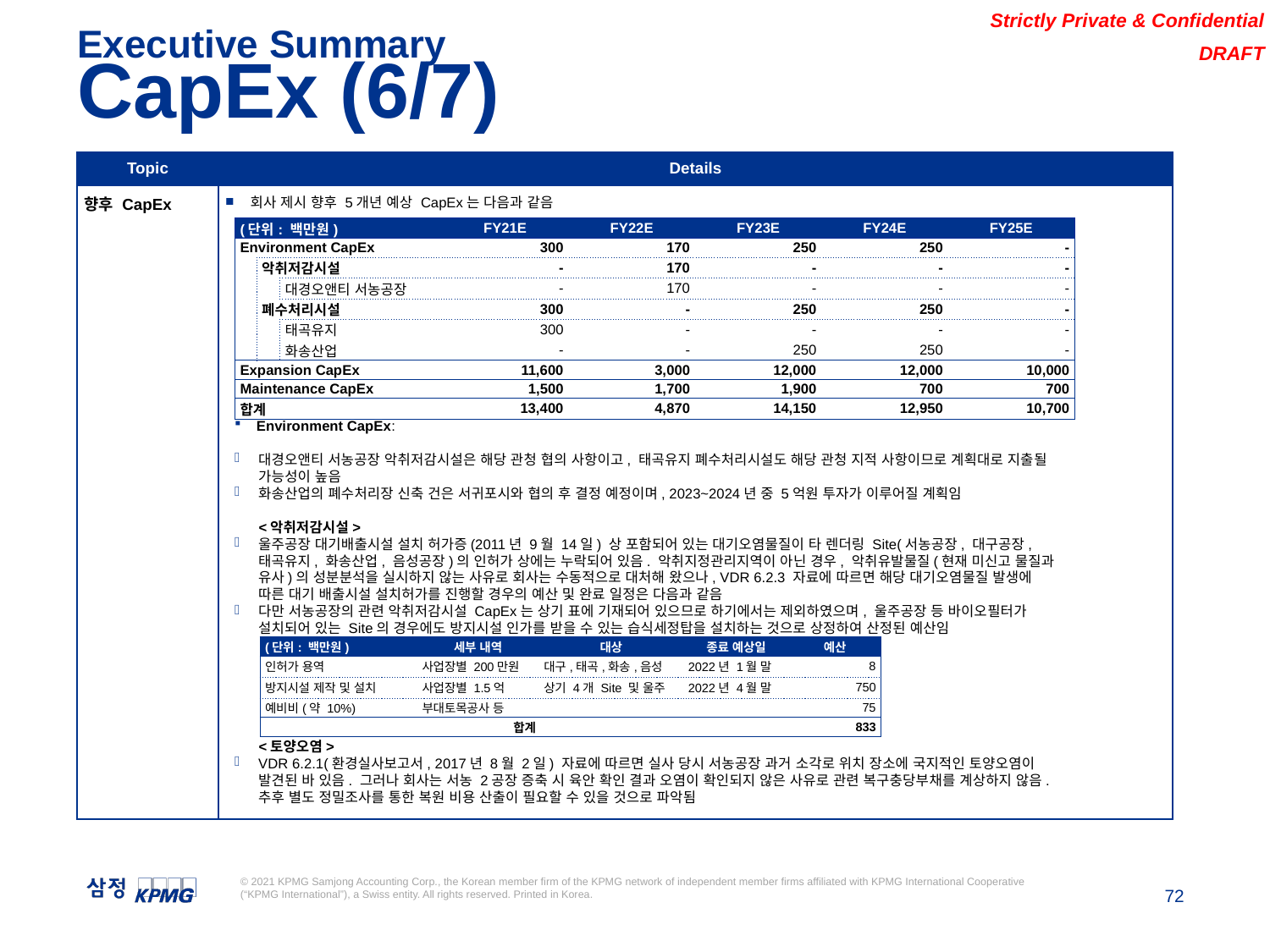

Executive Summary
CapEx (6/7)
| Topic | Details |
| --- | --- |
| 향후 CapEx | 회사 제시 향후 5개년 예상 CapEx는 다음과 같음 |
| (단위: 백만원) |  |  | FY21E | FY22E | FY23E | FY24E | FY25E |
| --- | --- | --- | --- | --- | --- | --- | --- |
| Environment CapEx |  |  | 300 | 170 | 250 | 250 | - |
|  | 악취저감시설 |  | - | 170 | - | - | - |
|  |  | 대경오앤티 서농공장 | - | 170 | - | - | - |
|  | 폐수처리시설 |  | 300 | - | 250 | 250 | - |
|  |  | 태곡유지 | 300 | - | - | - | - |
|  |  | 화송산업 | - | - | 250 | 250 | - |
| Expansion CapEx |  |  | 11,600 | 3,000 | 12,000 | 12,000 | 10,000 |
| Maintenance CapEx |  |  | 1,500 | 1,700 | 1,900 | 700 | 700 |
| 합계 |  |  | 13,400 | 4,870 | 14,150 | 12,950 | 10,700 |
Environment CapEx:

대경오앤티 서농공장 악취저감시설은 해당 관청 협의 사항이고, 태곡유지 폐수처리시설도 해당 관청 지적 사항이므로 계획대로 지출될 가능성이 높음
화송산업의 폐수처리장 신축 건은 서귀포시와 협의 후 결정 예정이며, 2023~2024년 중 5억원 투자가 이루어질 계획임

      <악취저감시설>
울주공장 대기배출시설 설치 허가증(2011년 9월 14일) 상 포함되어 있는 대기오염물질이 타 렌더링 Site(서농공장, 대구공장, 태곡유지, 화송산업, 음성공장)의 인허가 상에는 누락되어 있음. 악취지정관리지역이 아닌 경우, 악취유발물질(현재 미신고 물질과 유사)의 성분분석을 실시하지 않는 사유로 회사는 수동적으로 대처해 왔으나, VDR 6.2.3 자료에 따르면 해당 대기오염물질 발생에 따른 대기 배출시설 설치허가를 진행할 경우의 예산 및 완료 일정은 다음과 같음
다만 서농공장의 관련 악취저감시설 CapEx는 상기 표에 기재되어 있으므로 하기에서는 제외하였으며, 울주공장 등 바이오필터가 설치되어 있는 Site의 경우에도 방지시설 인가를 받을 수 있는 습식세정탑을 설치하는 것으로 상정하여 산정된 예산임

      <토양오염>
VDR 6.2.1(환경실사보고서, 2017년 8월 2일) 자료에 따르면 실사 당시 서농공장 과거 소각로 위치 장소에 국지적인 토양오염이 발견된 바 있음. 그러나 회사는 서농 2공장 증축 시 육안 확인 결과 오염이 확인되지 않은 사유로 관련 복구충당부채를 계상하지 않음. 추후 별도 정밀조사를 통한 복원 비용 산출이 필요할 수 있을 것으로 파악됨
| (단위: 백만원) | 세부 내역 | 대상 | 종료 예상일 | 예산 |
| --- | --- | --- | --- | --- |
| 인허가 용역 | 사업장별 200만원 | 대구,태곡,화송,음성 | 2022년 1월 말 | 8 |
| 방지시설 제작 및 설치 | 사업장별 1.5억 | 상기 4개 Site 및 울주 | 2022년 4월 말 | 750 |
| 예비비(약 10%) | 부대토목공사 등 |  |  | 75 |
| 합계 |  |  |  | 833 |